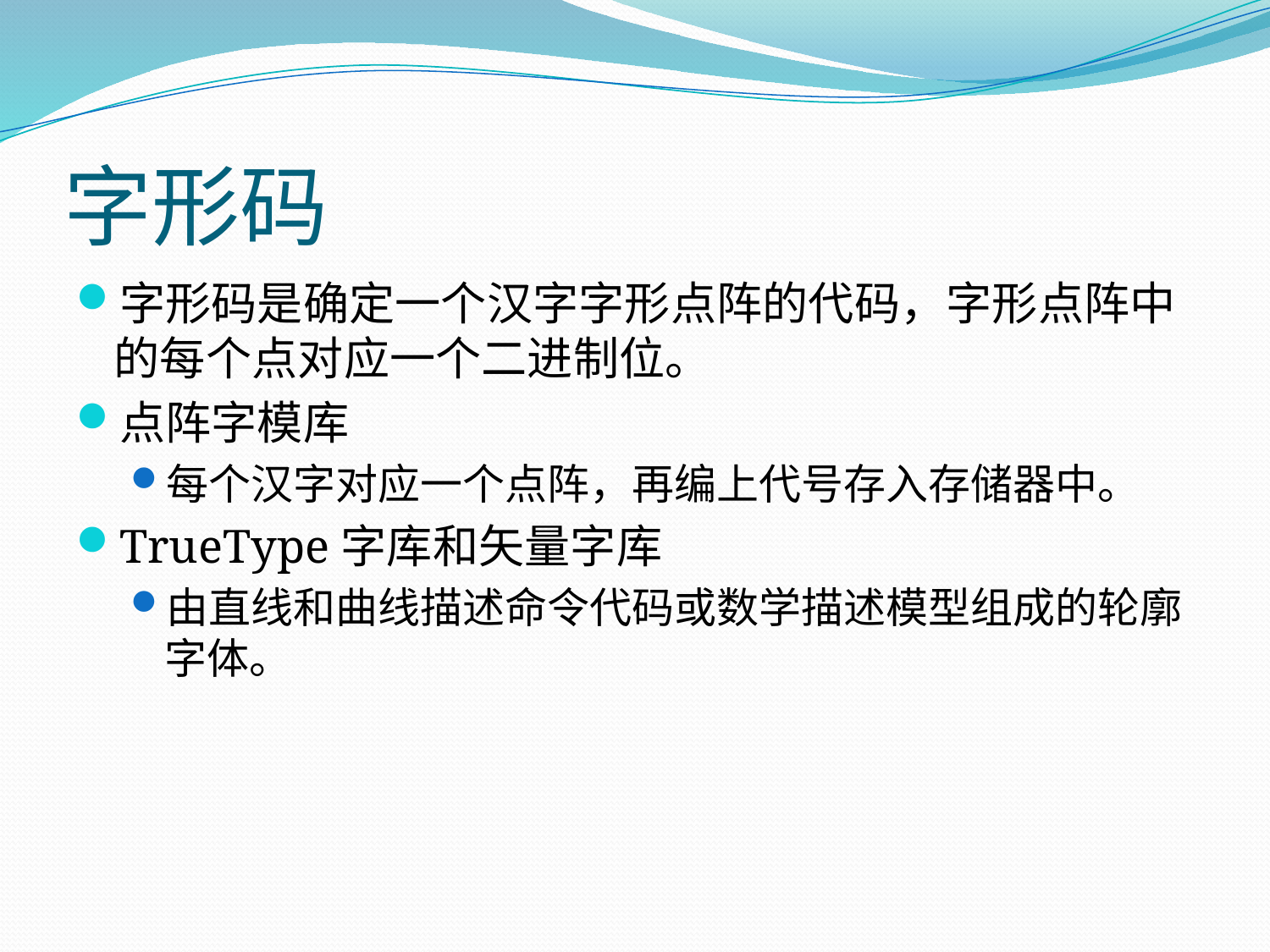

# 字形码
字形码是确定一个汉字字形点阵的代码，字形点阵中的每个点对应一个二进制位。
点阵字模库
每个汉字对应一个点阵，再编上代号存入存储器中。
TrueType字库和矢量字库
由直线和曲线描述命令代码或数学描述模型组成的轮廓字体。